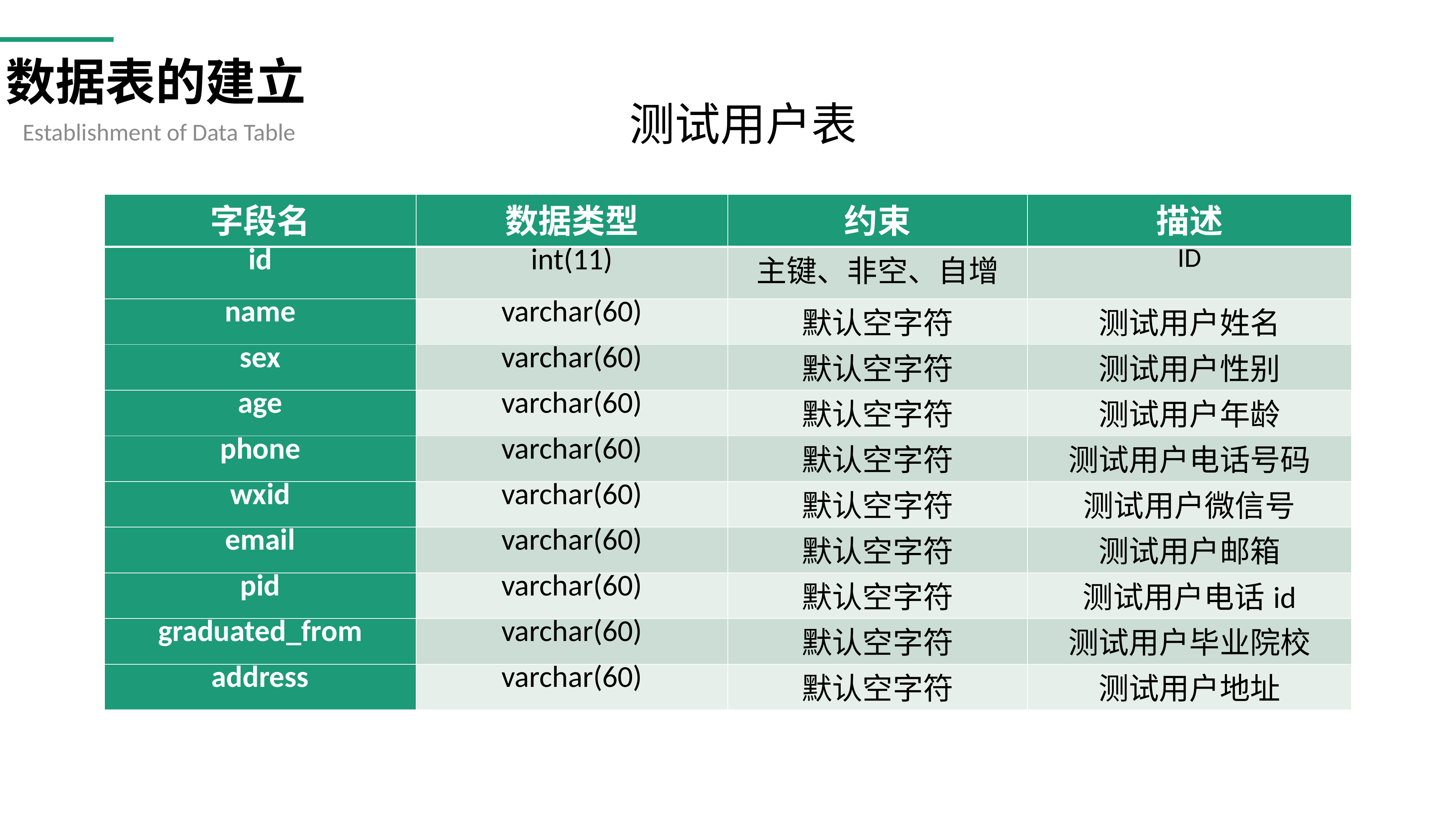

数据表的建立
测试用户表
Establishment of Data Table
| 字段名 | 数据类型 | 约束 | 描述 |
| --- | --- | --- | --- |
| id | int(11) | 主键、非空、自增 | ID |
| name | varchar(60) | 默认空字符 | 测试用户姓名 |
| sex | varchar(60) | 默认空字符 | 测试用户性别 |
| age | varchar(60) | 默认空字符 | 测试用户年龄 |
| phone | varchar(60) | 默认空字符 | 测试用户电话号码 |
| wxid | varchar(60) | 默认空字符 | 测试用户微信号 |
| email | varchar(60) | 默认空字符 | 测试用户邮箱 |
| pid | varchar(60) | 默认空字符 | 测试用户电话id |
| graduated\_from | varchar(60) | 默认空字符 | 测试用户毕业院校 |
| address | varchar(60) | 默认空字符 | 测试用户地址 |